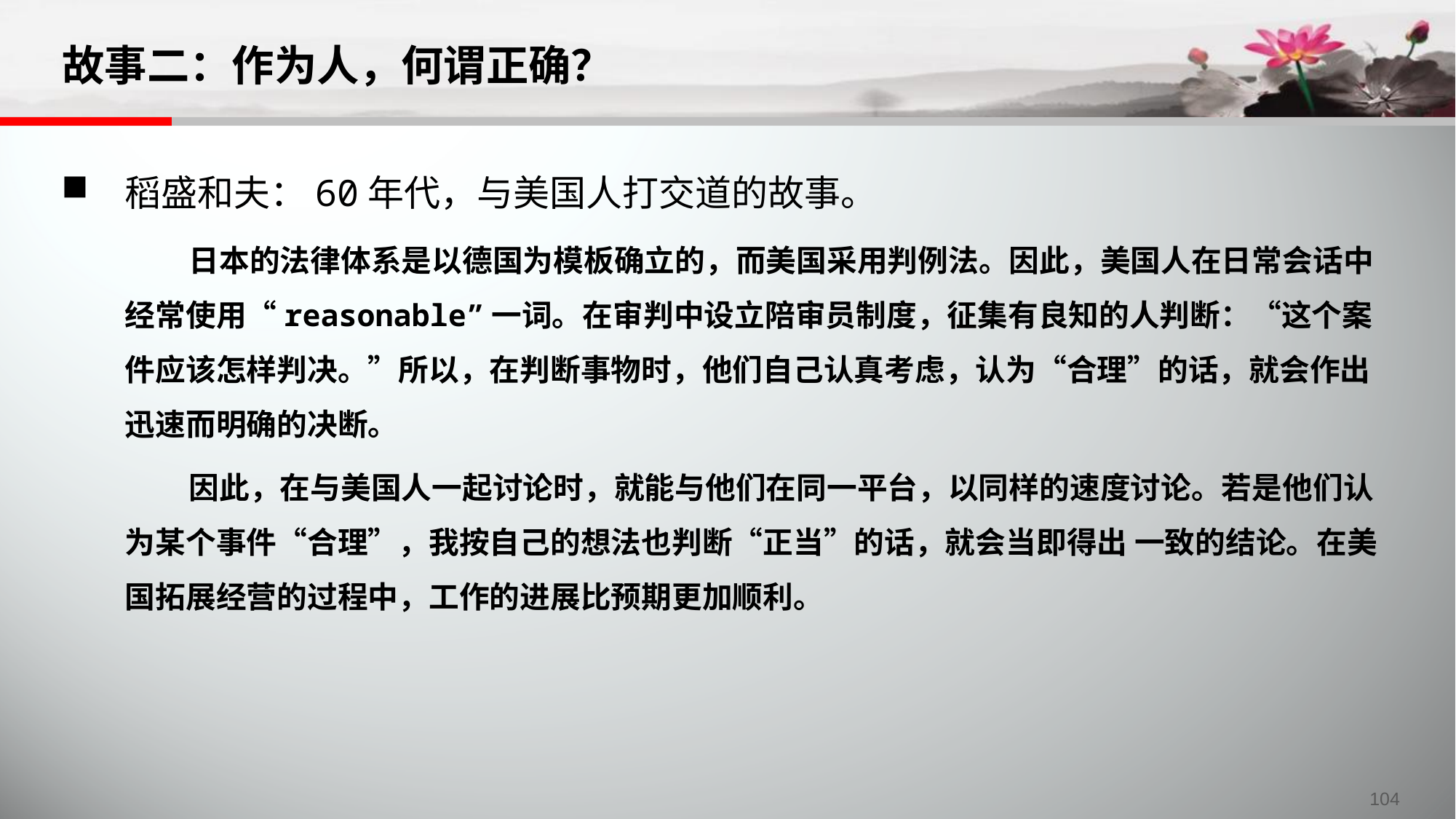

# 故事二：作为人，何谓正确？
稻盛和夫：60年代，与美国人打交道的故事。
日本的法律体系是以德国为模板确立的，而美国采用判例法。因此，美国人在日常会话中经常使用“reasonable”一词。在审判中设立陪审员制度，征集有良知的人判断：“这个案件应该怎样判决。”所以，在判断事物时，他们自己认真考虑，认为“合理”的话，就会作出迅速而明确的决断。
因此，在与美国人一起讨论时，就能与他们在同一平台，以同样的速度讨论。若是他们认为某个事件“合理”，我按自己的想法也判断“正当”的话，就会当即得出 一致的结论。在美国拓展经营的过程中，工作的进展比预期更加顺利。

104